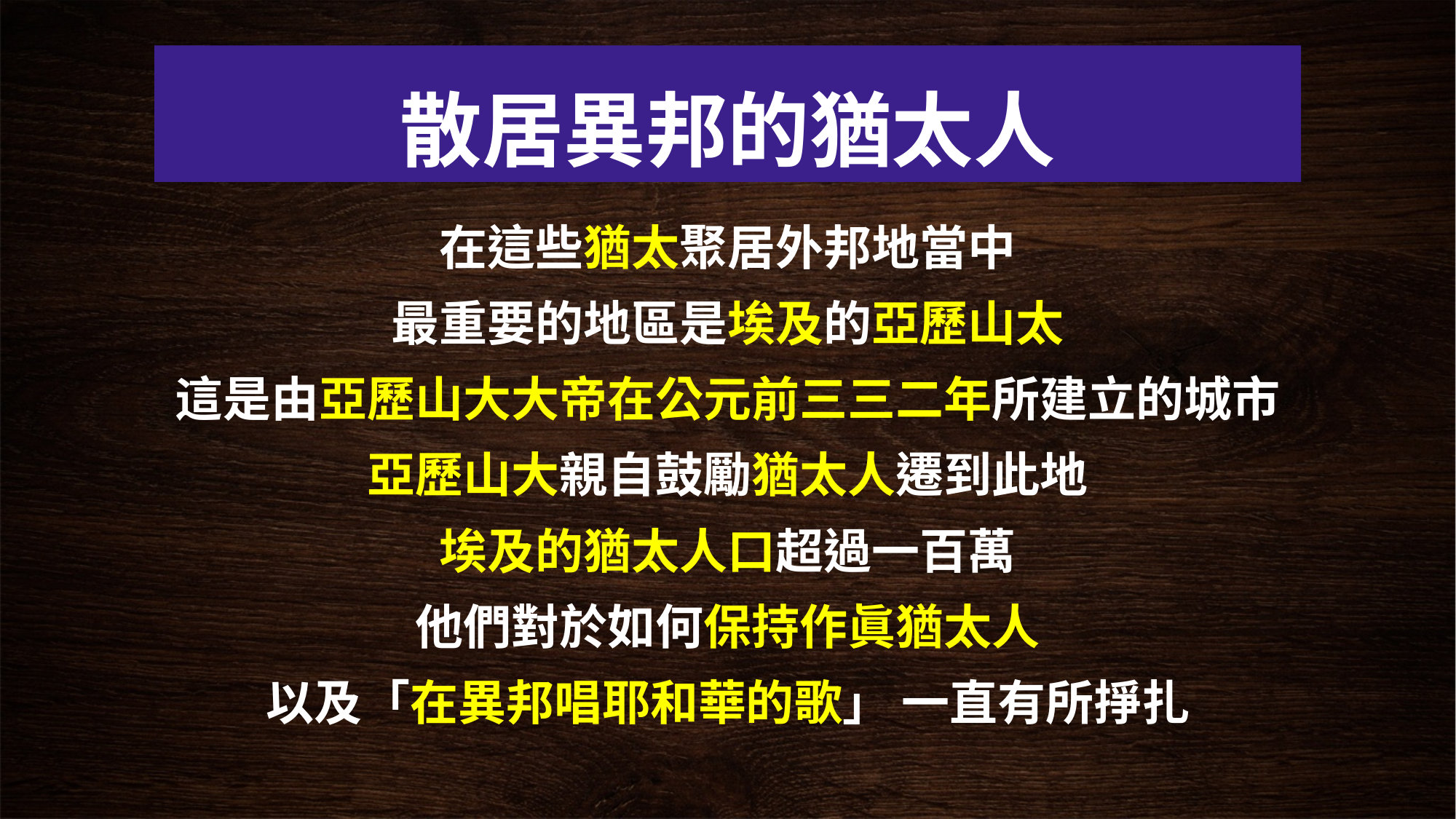

# 散居異邦的猶太人
在這些猶太聚居外邦地當中
最重要的地區是埃及的亞歷山太
這是由亞歷山大大帝在公元前三三二年所建立的城市
亞歷山大親自鼓勵猶太人遷到此地
埃及的猶太人口超過一百萬
他們對於如何保持作眞猶太人
以及「在異邦唱耶和華的歌」 一直有所掙扎